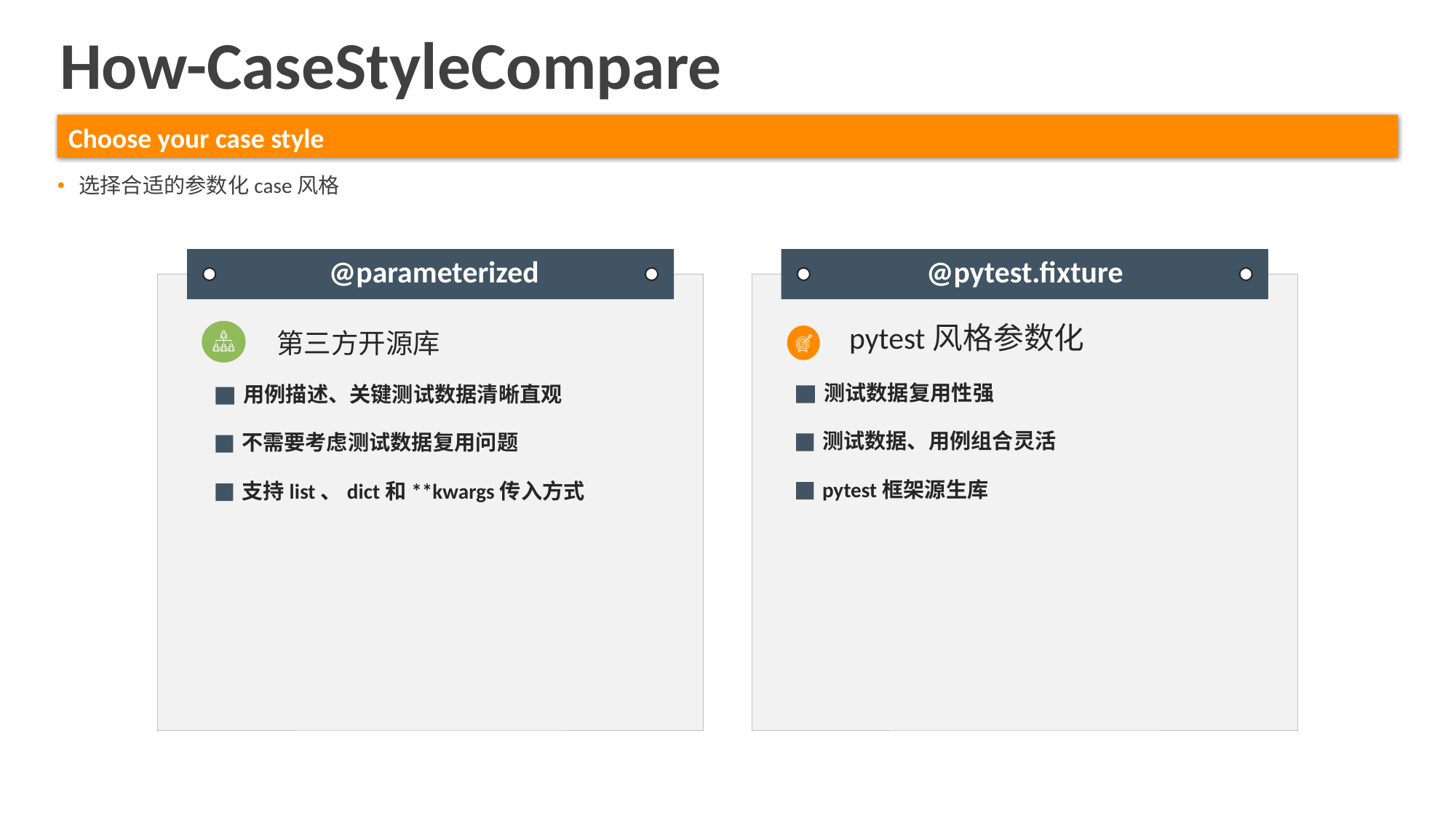

How-CaseStyleCompare

Choose your case style
选择合适的参数化case风格

 @parameterized
@pytest.fixture

pytest风格参数化

第三方开源库
测试数据复用性强

用例描述、关键测试数据清晰直观

测试数据、用例组合灵活

不需要考虑测试数据复用问题

pytest框架源生库

支持list、dict和**kwargs传入方式